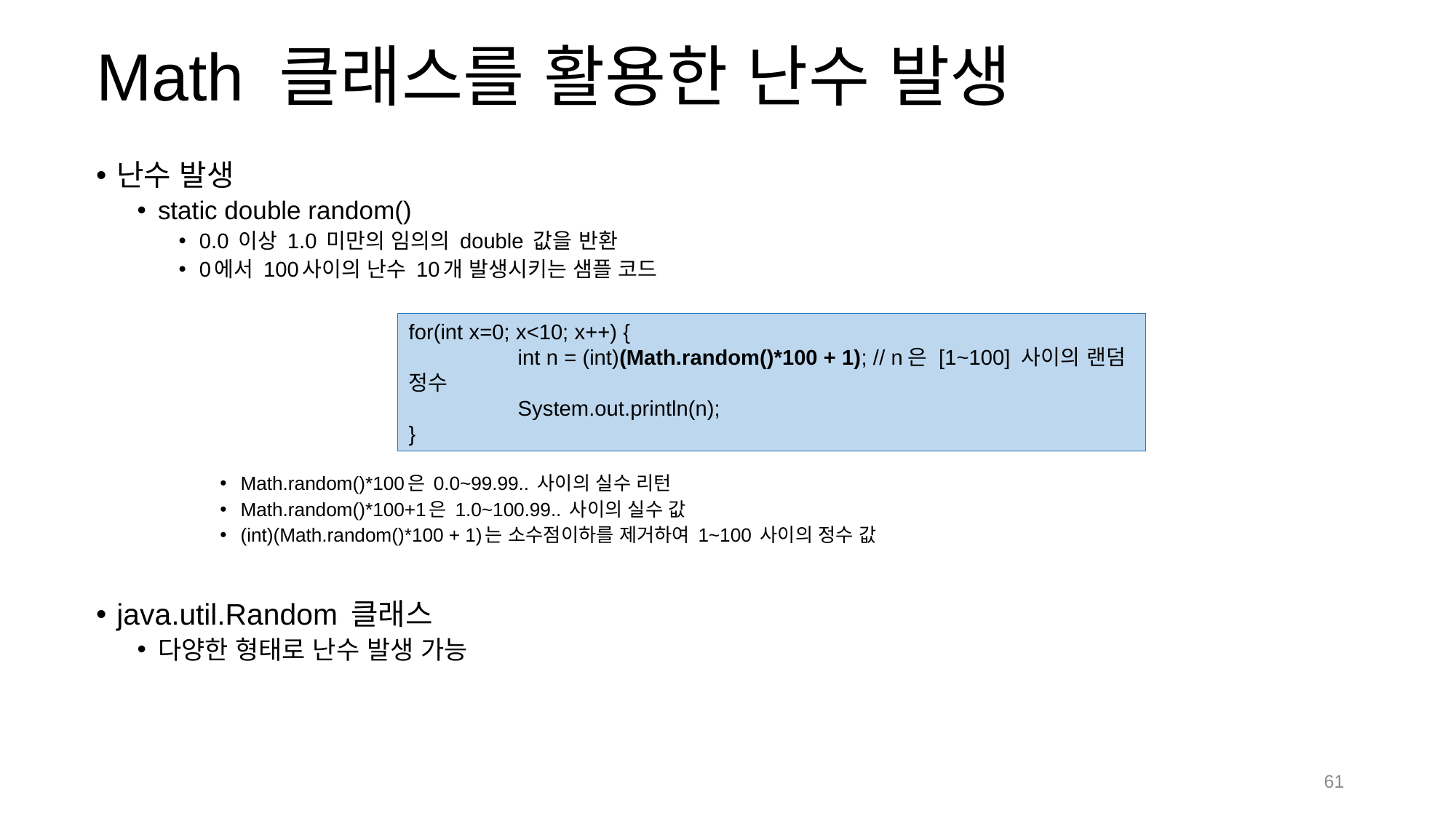

# Math 클래스를 활용한 난수 발생
난수 발생
static double random()
0.0 이상 1.0 미만의 임의의 double 값을 반환
0에서 100사이의 난수 10개 발생시키는 샘플 코드

Math.random()*100은 0.0~99.99.. 사이의 실수 리턴
Math.random()*100+1은 1.0~100.99.. 사이의 실수 값
(int)(Math.random()*100 + 1)는 소수점이하를 제거하여 1~100 사이의 정수 값

java.util.Random 클래스
다양한 형태로 난수 발생 가능
for(int x=0; x<10; x++) {
	int n = (int)(Math.random()*100 + 1); // n은 [1~100] 사이의 랜덤 정수
	System.out.println(n);
}
61